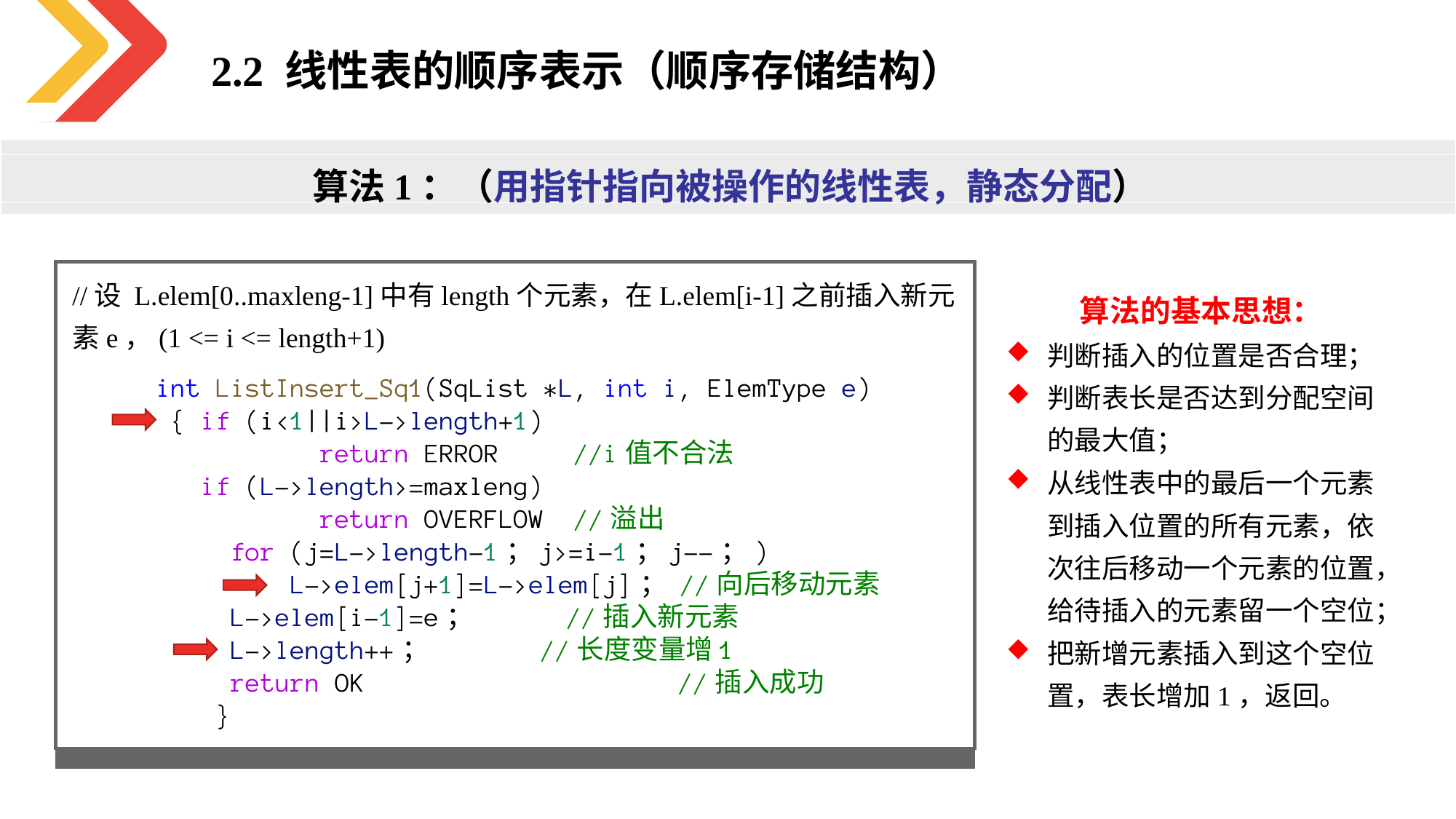

2.2 线性表的顺序表示（顺序存储结构）

算法1：（用指针指向被操作的线性表，静态分配）

//设 L.elem[0..maxleng-1]中有length个元素，在L.elem[i-1]之前插入新元素e，(1 <= i <= length+1)
算法的基本思想：
判断插入的位置是否合理；
判断表长是否达到分配空间的最大值；
从线性表中的最后一个元素到插入位置的所有元素，依次往后移动一个元素的位置，给待插入的元素留一个空位；
把新增元素插入到这个空位置，表长增加1，返回。
int ListInsert_Sq1(SqList *L, int i, ElemType e)
 { if (i<1||i>L->length+1)
           return ERROR     //i值不合法
   if (L->length>=maxleng)
           return OVERFLOW  //溢出
     for (j=L->length-1；j>=i-1；j--；)
         L->elem[j+1]=L->elem[j]； //向后移动元素
     L->elem[i-1]=e；              //插入新元素
     L->length++；                 //长度变量增1
     return OK                     //插入成功
    }